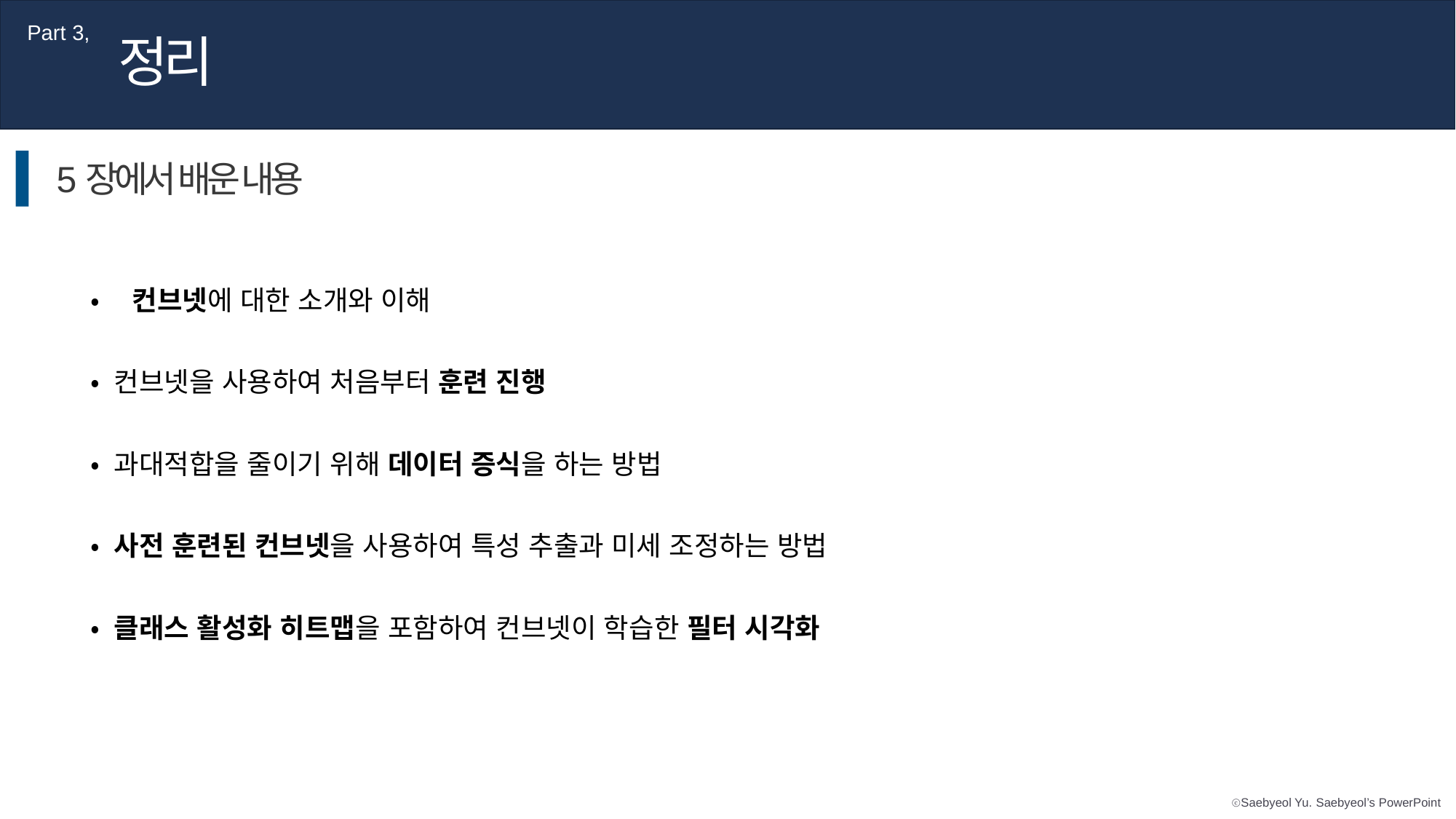

Part 3,
정리

5장에서 배운 내용
• 컨브넷에 대한 소개와 이해
• 컨브넷을 사용하여 처음부터 훈련 진행
• 과대적합을 줄이기 위해 데이터 증식을 하는 방법
• 사전 훈련된 컨브넷을 사용하여 특성 추출과 미세 조정하는 방법
• 클래스 활성화 히트맵을 포함하여 컨브넷이 학습한 필터 시각화